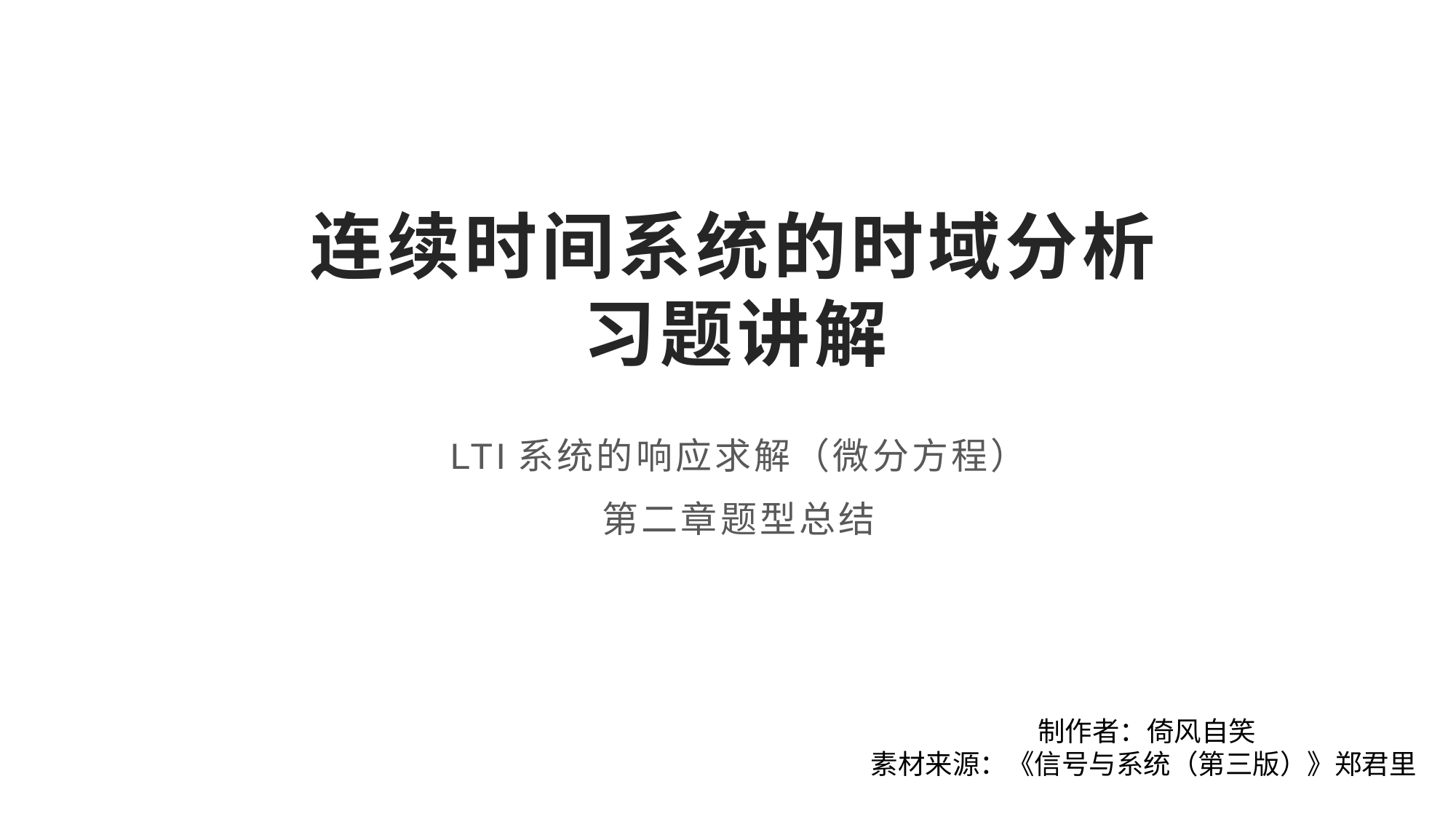

# 连续时间系统的时域分析 习题讲解
LTI系统的响应求解（微分方程）
第二章题型总结
制作者：倚风自笑
素材来源：《信号与系统（第三版）》郑君里